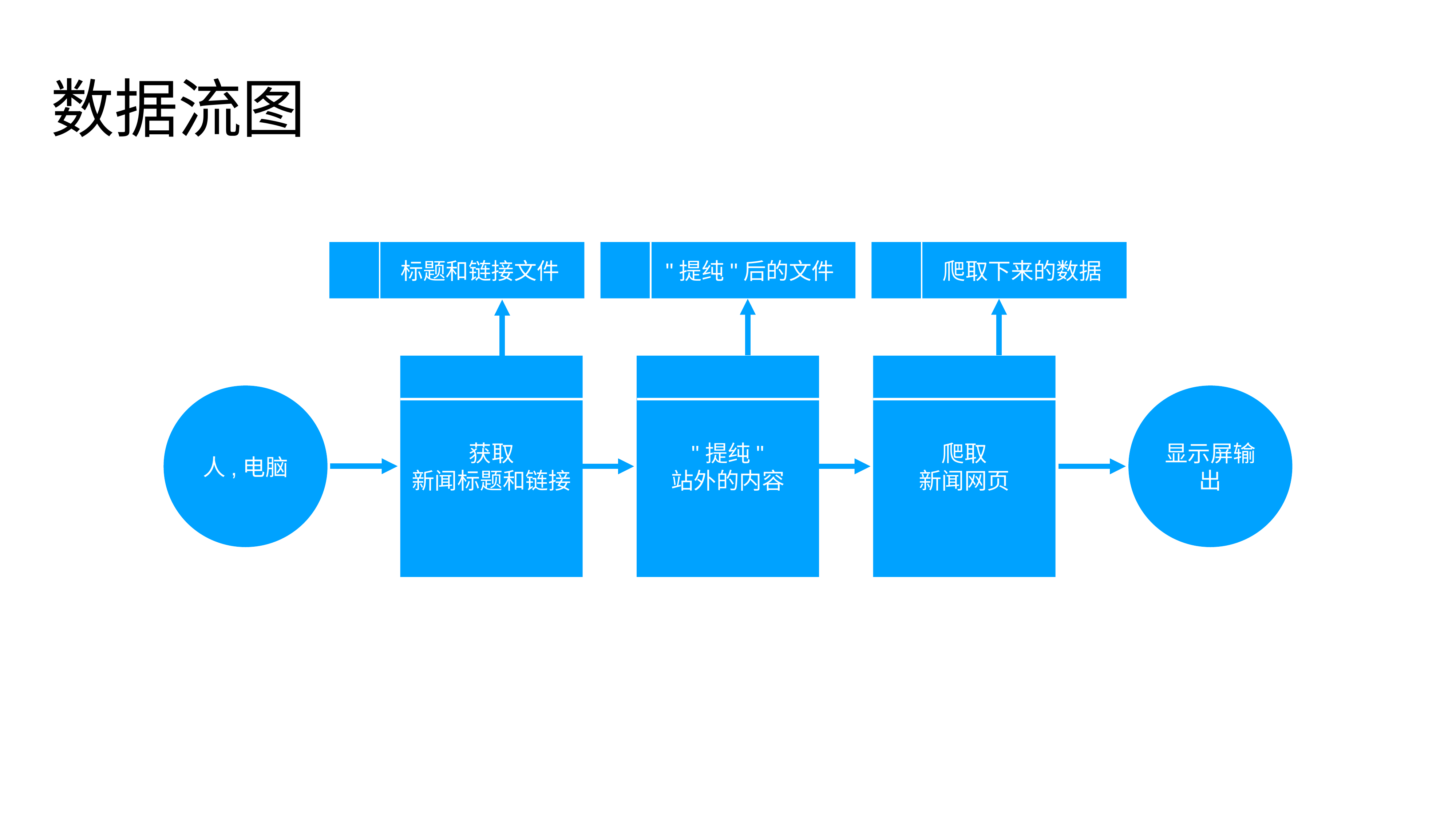

数据流图
        标题和链接文件

       "提纯"后的文件

        爬取下来的数据

获取
新闻标题和链接

"提纯"
站外的内容

爬取
新闻网页

人,电脑
显示屏输出